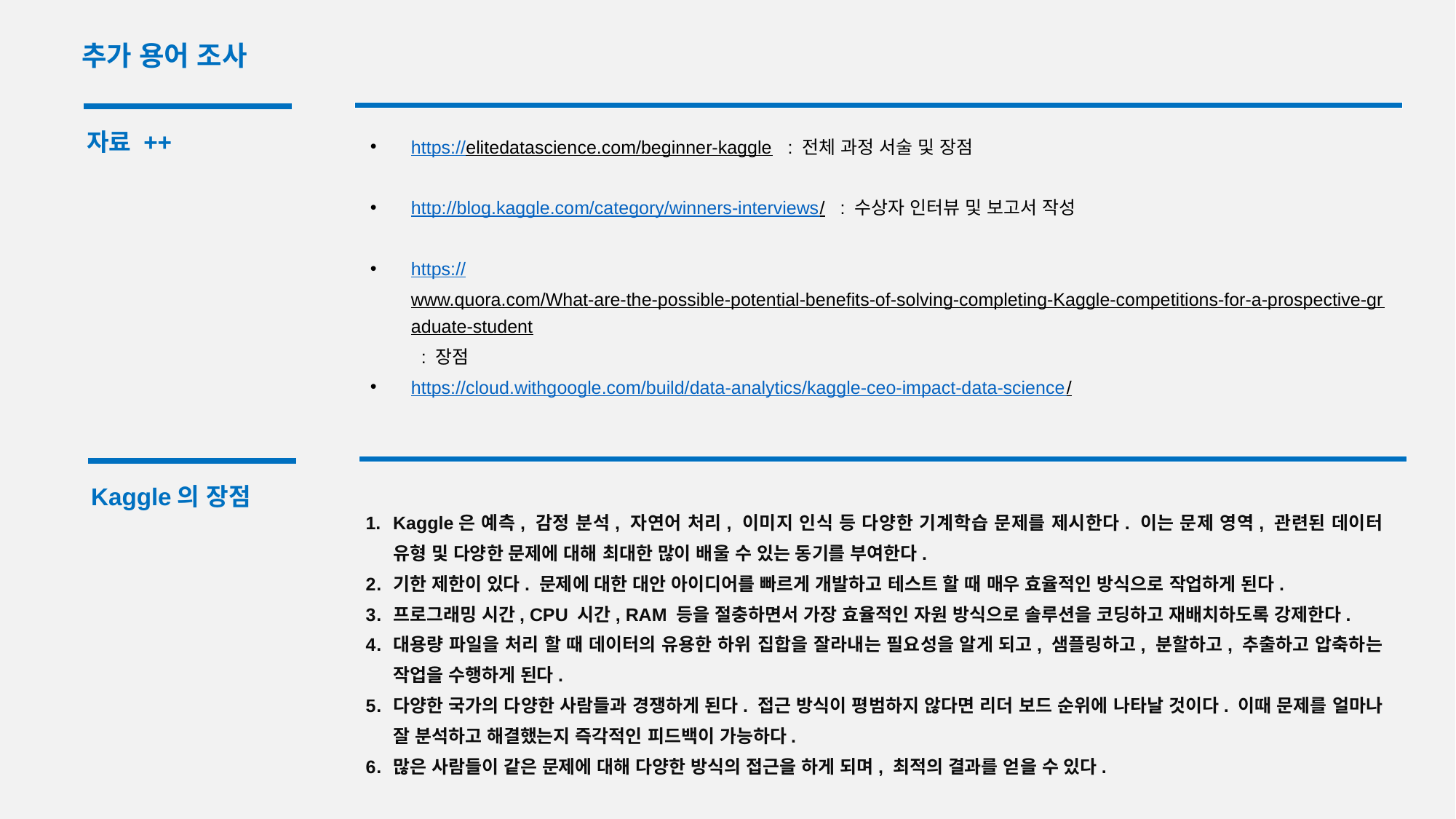

추가 용어 조사

자료 ++
https://elitedatascience.com/beginner-kaggle   : 전체 과정 서술 및 장점

http://blog.kaggle.com/category/winners-interviews/   : 수상자 인터뷰 및 보고서 작성

https://www.quora.com/What-are-the-possible-potential-benefits-of-solving-completing-Kaggle-competitions-for-a-prospective-graduate-student  : 장점
https://cloud.withgoogle.com/build/data-analytics/kaggle-ceo-impact-data-science/

Kaggle의 장점
Kaggle은 예측, 감정 분석, 자연어 처리, 이미지 인식 등 다양한 기계학습 문제를 제시한다. 이는 문제 영역, 관련된 데이터 유형 및 다양한 문제에 대해 최대한 많이 배울 수 있는 동기를 부여한다.
기한 제한이 있다. 문제에 대한 대안 아이디어를 빠르게 개발하고 테스트 할 때 매우 효율적인 방식으로 작업하게 된다.
프로그래밍 시간, CPU 시간, RAM 등을 절충하면서 가장 효율적인 자원 방식으로 솔루션을 코딩하고 재배치하도록 강제한다.
대용량 파일을 처리 할 때 데이터의 유용한 하위 집합을 잘라내는 필요성을 알게 되고, 샘플링하고, 분할하고, 추출하고 압축하는 작업을 수행하게 된다.
다양한 국가의 다양한 사람들과 경쟁하게 된다. 접근 방식이 평범하지 않다면 리더 보드 순위에 나타날 것이다. 이때 문제를 얼마나 잘 분석하고 해결했는지 즉각적인 피드백이 가능하다.
많은 사람들이 같은 문제에 대해 다양한 방식의 접근을 하게 되며, 최적의 결과를 얻을 수 있다.